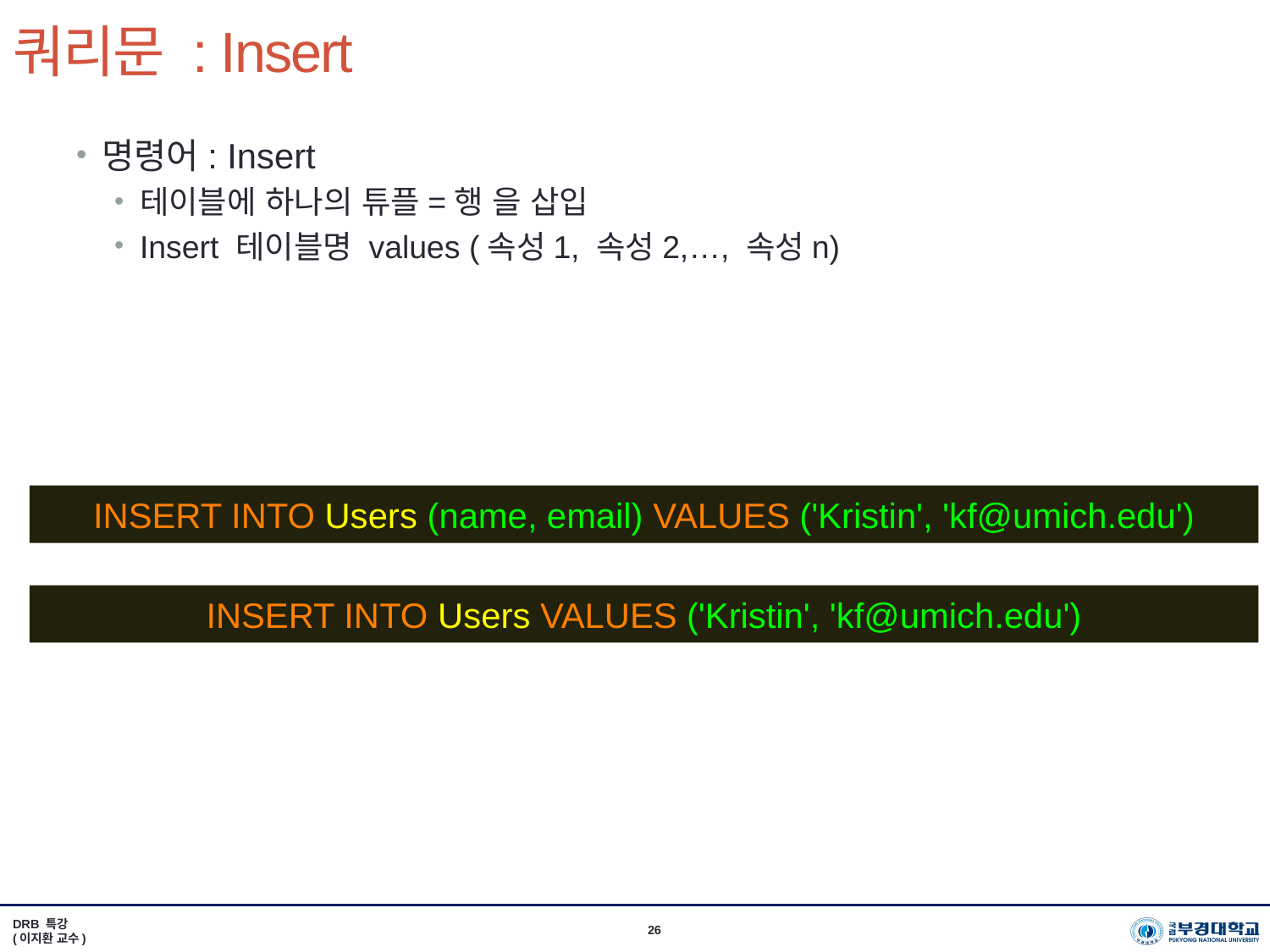

# 쿼리문 : Insert
명령어: Insert
테이블에 하나의 튜플=행 을 삽입
Insert 테이블명 values (속성1, 속성2,…, 속성n)
INSERT INTO Users (name, email) VALUES ('Kristin', 'kf@umich.edu')
INSERT INTO Users VALUES ('Kristin', 'kf@umich.edu')
DRB 특강
(이지환 교수)